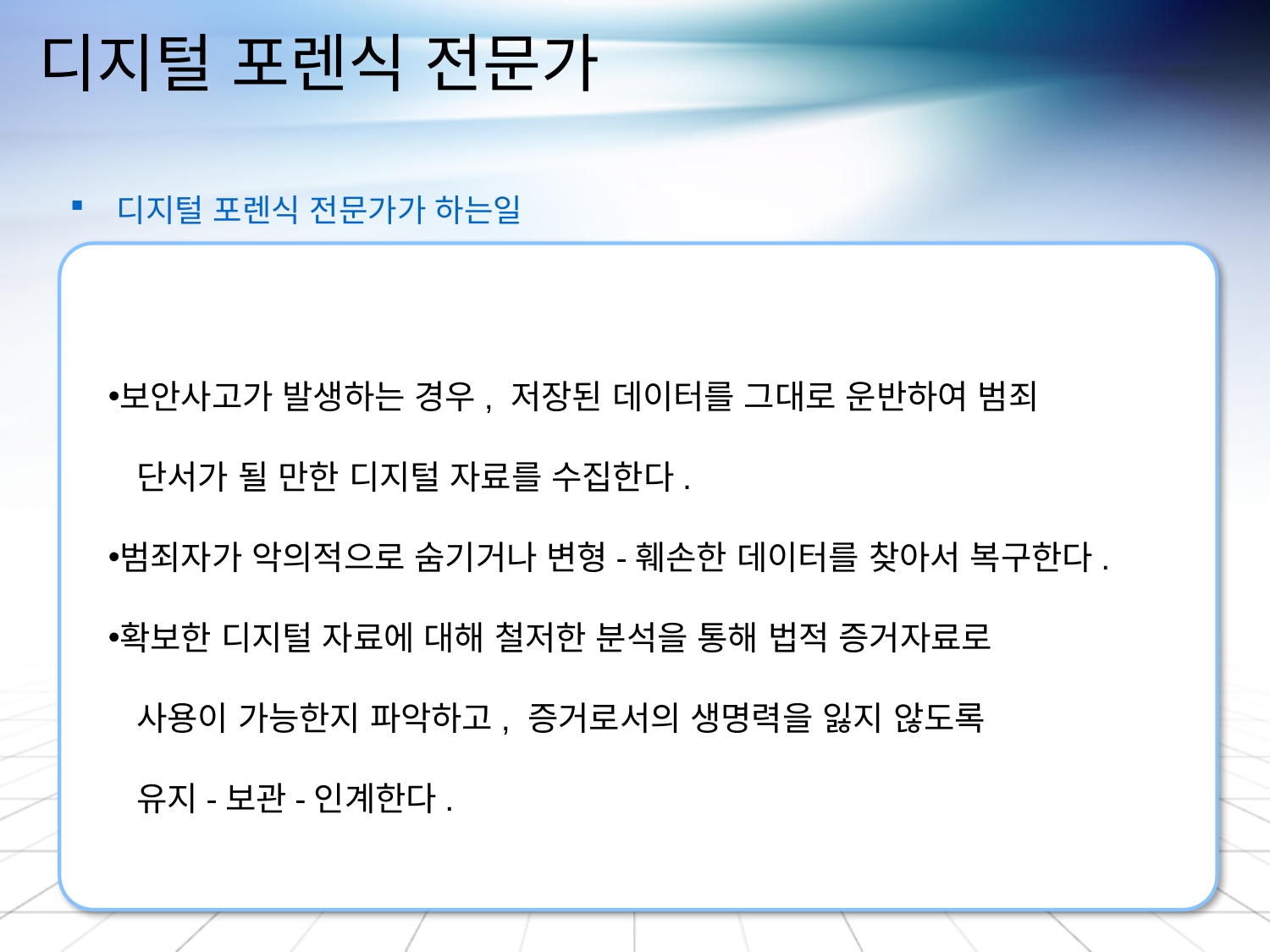

# 디지털 포렌식 전문가
 디지털 포렌식 전문가가 하는일

보안사고가 발생하는 경우, 저장된 데이터를 그대로 운반하여 범죄
  단서가 될 만한 디지털 자료를 수집한다.
범죄자가 악의적으로 숨기거나 변형-훼손한 데이터를 찾아서 복구한다.
확보한 디지털 자료에 대해 철저한 분석을 통해 법적 증거자료로
  사용이 가능한지 파악하고, 증거로서의 생명력을 잃지 않도록
  유지-보관-인계한다.